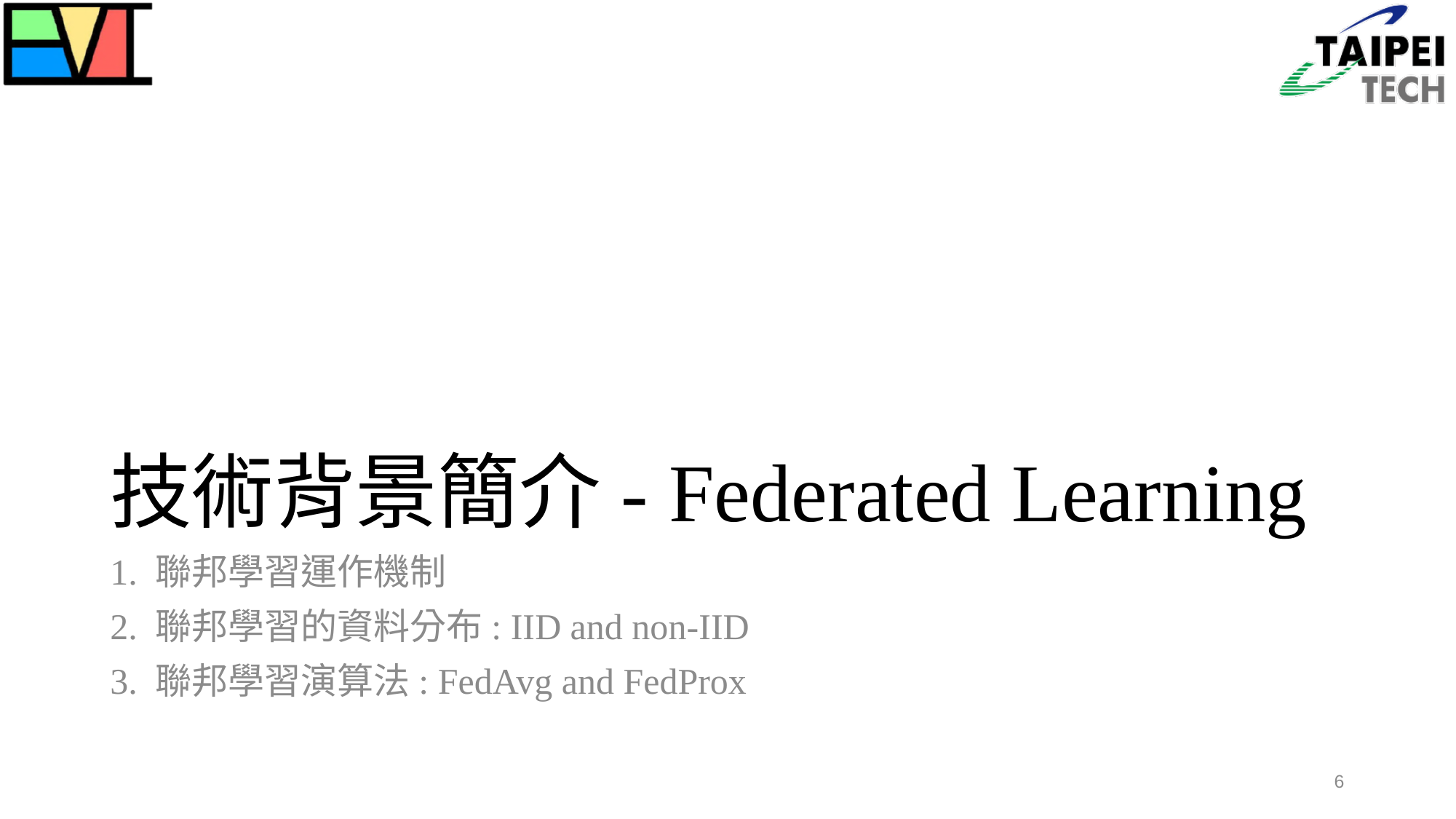

# 技術背景簡介- Federated Learning
1. 聯邦學習運作機制
2. 聯邦學習的資料分布: IID and non-IID
3. 聯邦學習演算法: FedAvg and FedProx
6